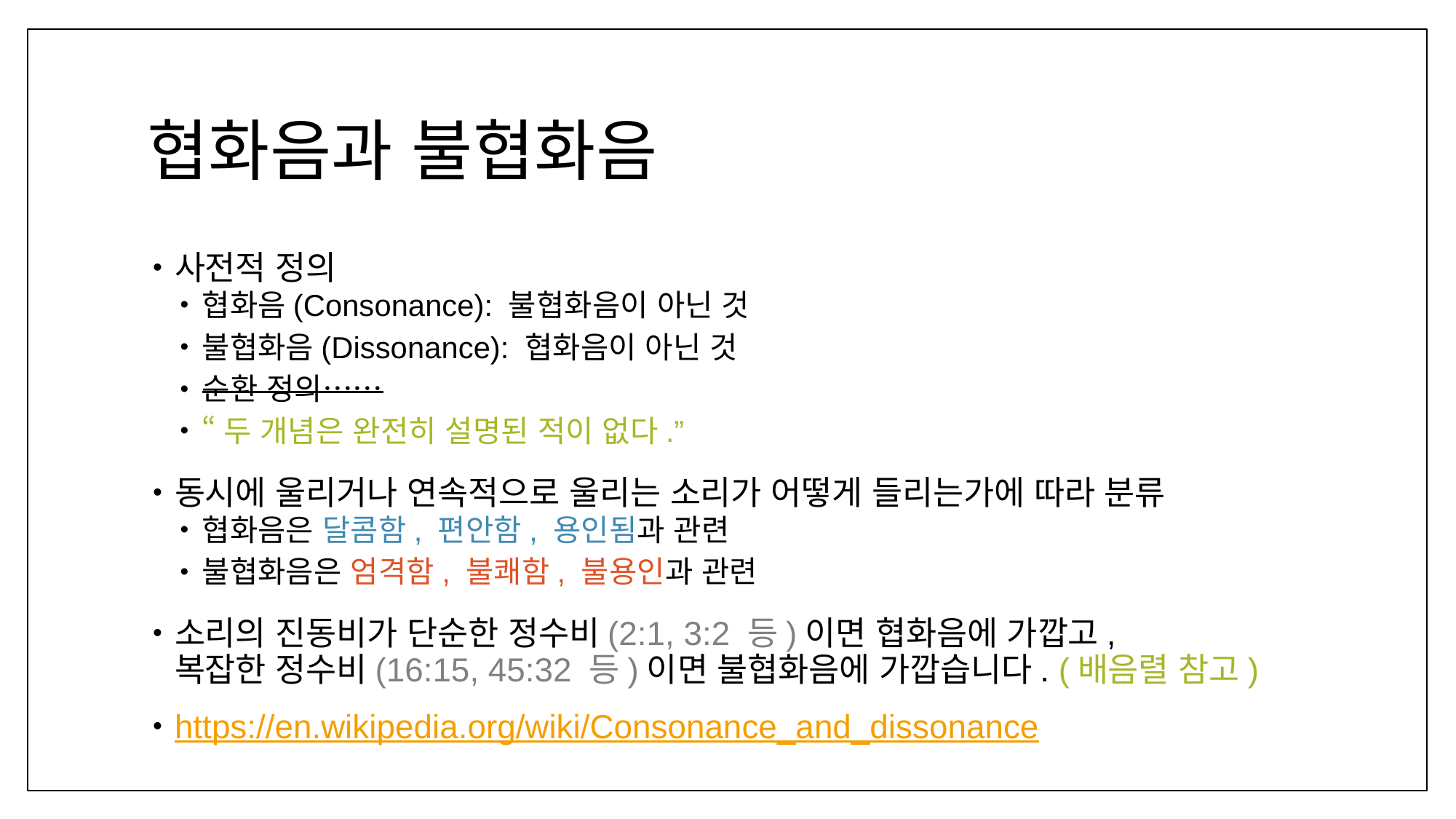

# 협화음과 불협화음
사전적 정의
협화음(Consonance): 불협화음이 아닌 것
불협화음(Dissonance): 협화음이 아닌 것
순환 정의……
“두 개념은 완전히 설명된 적이 없다.”
동시에 울리거나 연속적으로 울리는 소리가 어떻게 들리는가에 따라 분류
협화음은 달콤함, 편안함, 용인됨과 관련
불협화음은 엄격함, 불쾌함, 불용인과 관련
소리의 진동비가 단순한 정수비(2:1, 3:2 등)이면 협화음에 가깝고,
복잡한 정수비(16:15, 45:32 등)이면 불협화음에 가깝습니다. (배음렬 참고)
https://en.wikipedia.org/wiki/Consonance_and_dissonance